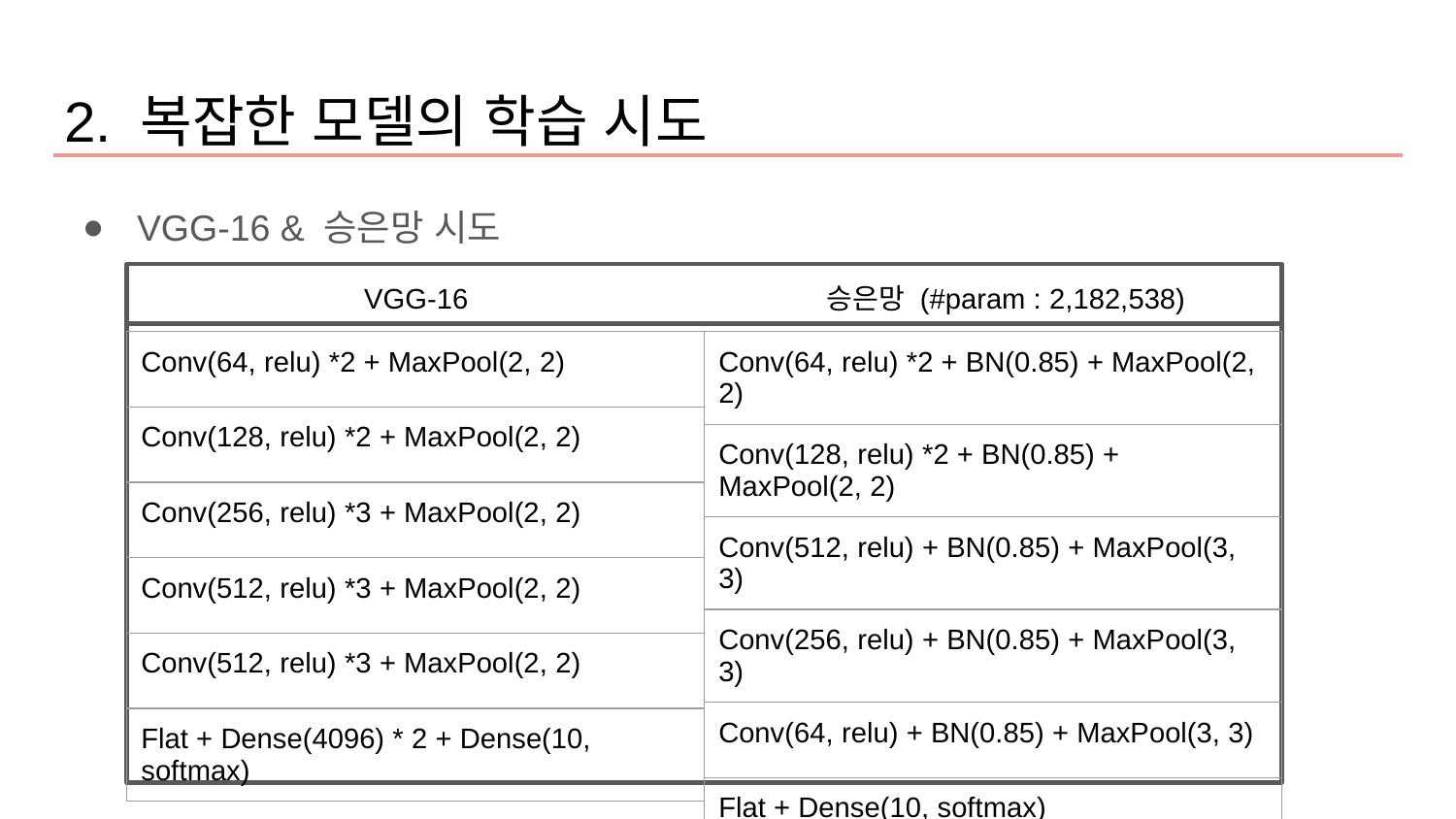

2. 복잡한 모델의 학습 시도
VGG-16 & 승은망 시도

VGG-16
승은망 (#param : 2,182,538)
| Conv(64, relu) \*2 + MaxPool(2, 2) |
| --- |
| Conv(128, relu) \*2 + MaxPool(2, 2) |
| Conv(256, relu) \*3 + MaxPool(2, 2) |
| Conv(512, relu) \*3 + MaxPool(2, 2) |
| Conv(512, relu) \*3 + MaxPool(2, 2) |
| Flat + Dense(4096) \* 2 + Dense(10, softmax) |
| Conv(64, relu) \*2 + BN(0.85) + MaxPool(2, 2) |
| --- |
| Conv(128, relu) \*2 + BN(0.85) + MaxPool(2, 2) |
| Conv(512, relu) + BN(0.85) + MaxPool(3, 3) |
| Conv(256, relu) + BN(0.85) + MaxPool(3, 3) |
| Conv(64, relu) + BN(0.85) + MaxPool(3, 3) |
| Flat + Dense(10, softmax) |